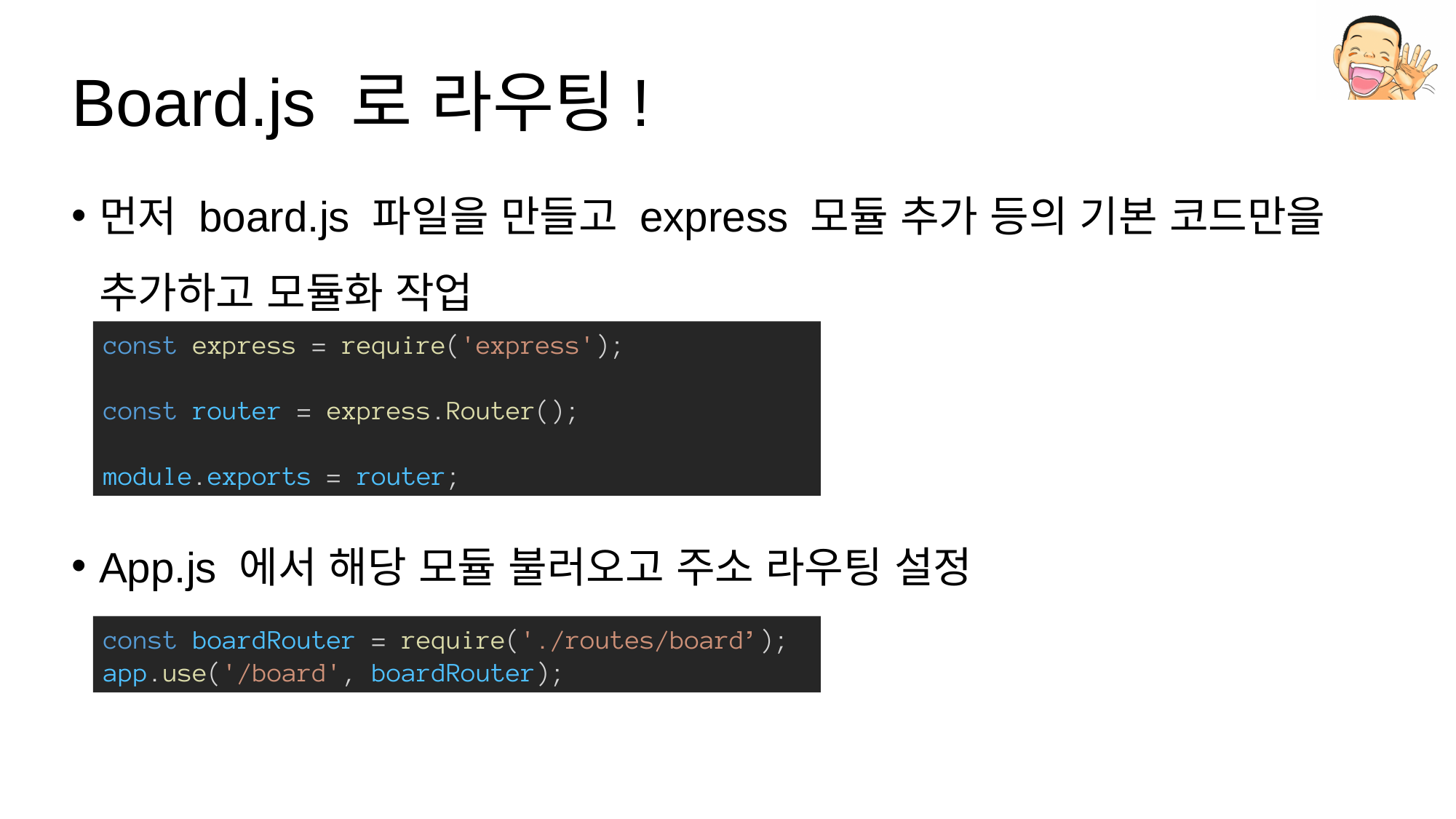

# Board.js 로 라우팅!
먼저 board.js 파일을 만들고 express 모듈 추가 등의 기본 코드만을 추가하고 모듈화 작업

App.js 에서 해당 모듈 불러오고 주소 라우팅 설정

const express = require('express');
const router = express.Router();
module.exports = router;
const boardRouter = require('./routes/board’);
app.use('/board', boardRouter);